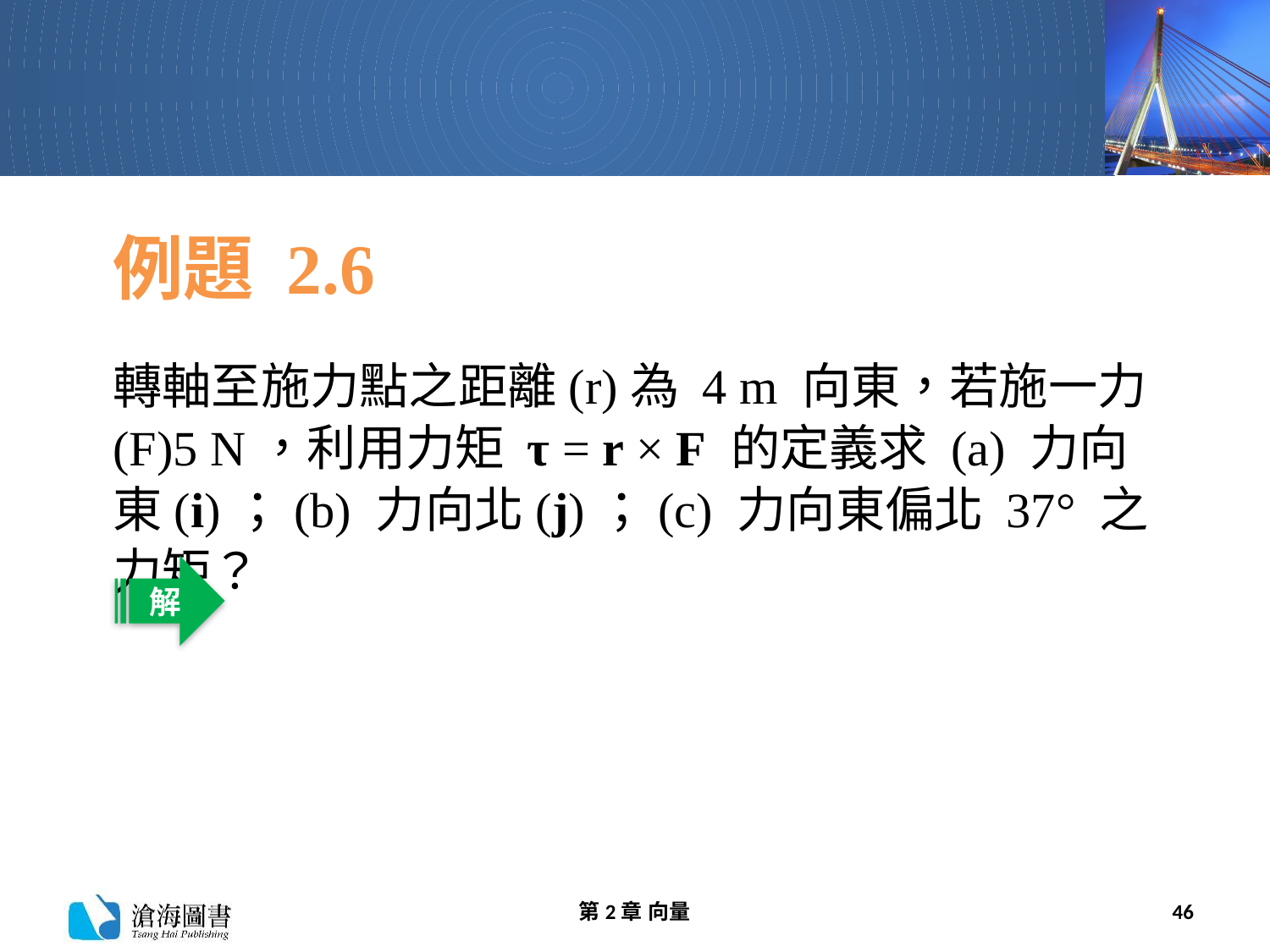

# 例題 2.6
轉軸至施力點之距離(r)為 4 m 向東，若施一力(F)5 N，利用力矩 τ = r × F 的定義求 (a) 力向東(i)；(b) 力向北(j)；(c) 力向東偏北 37° 之力矩？

解
第2章 向量
46